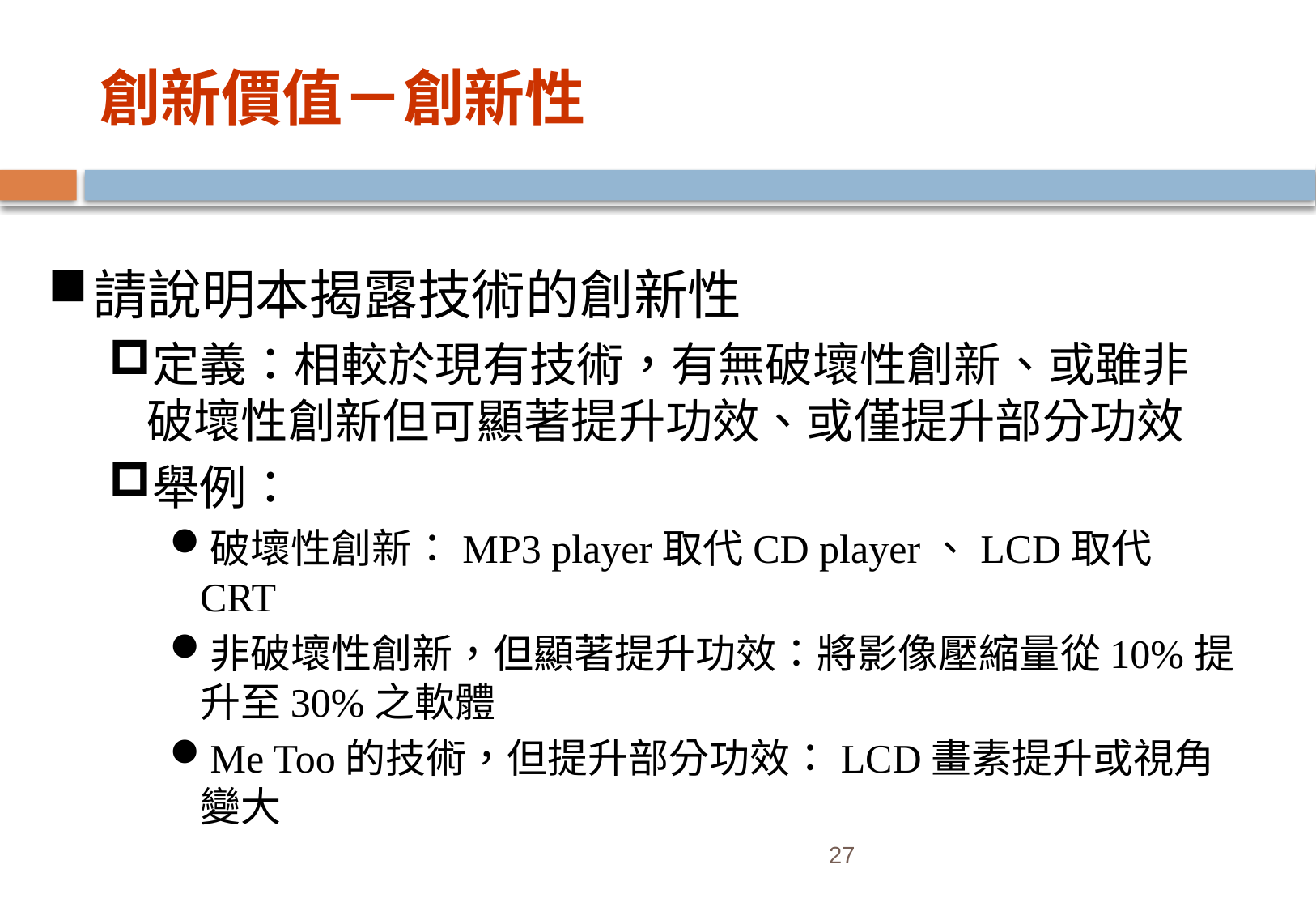

# 創新價值－創新性
請說明本揭露技術的創新性
定義：相較於現有技術，有無破壞性創新、或雖非破壞性創新但可顯著提升功效、或僅提升部分功效
舉例：
破壞性創新：MP3 player取代CD player、LCD取代CRT
非破壞性創新，但顯著提升功效：將影像壓縮量從10%提升至30%之軟體
Me Too的技術，但提升部分功效：LCD畫素提升或視角變大
27